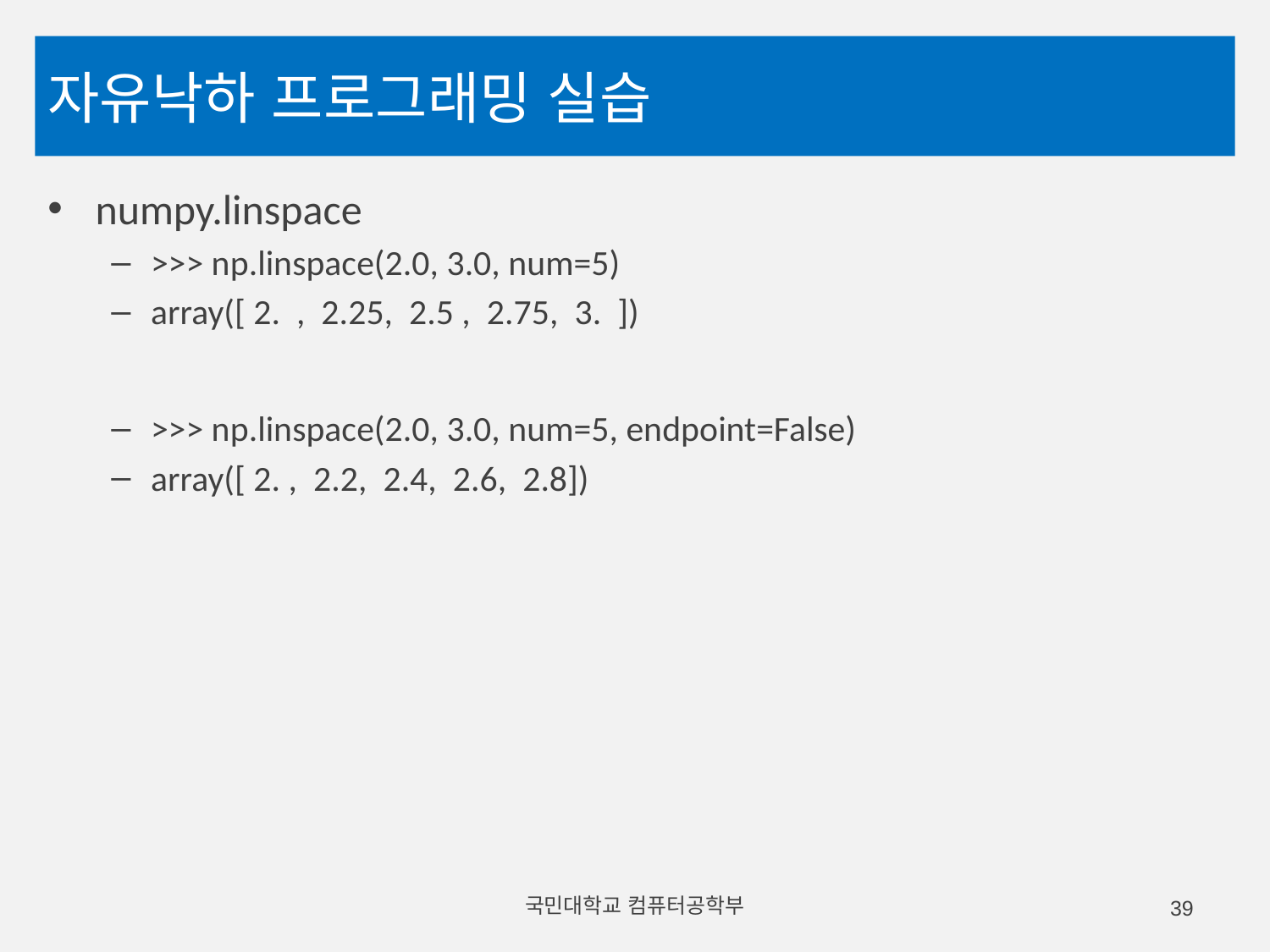

# 자유낙하 프로그래밍 실습
numpy.linspace
>>> np.linspace(2.0, 3.0, num=5)
array([ 2.  ,  2.25,  2.5 ,  2.75,  3.  ])

>>> np.linspace(2.0, 3.0, num=5, endpoint=False)
array([ 2. ,  2.2,  2.4,  2.6,  2.8])
국민대학교 컴퓨터공학부
39